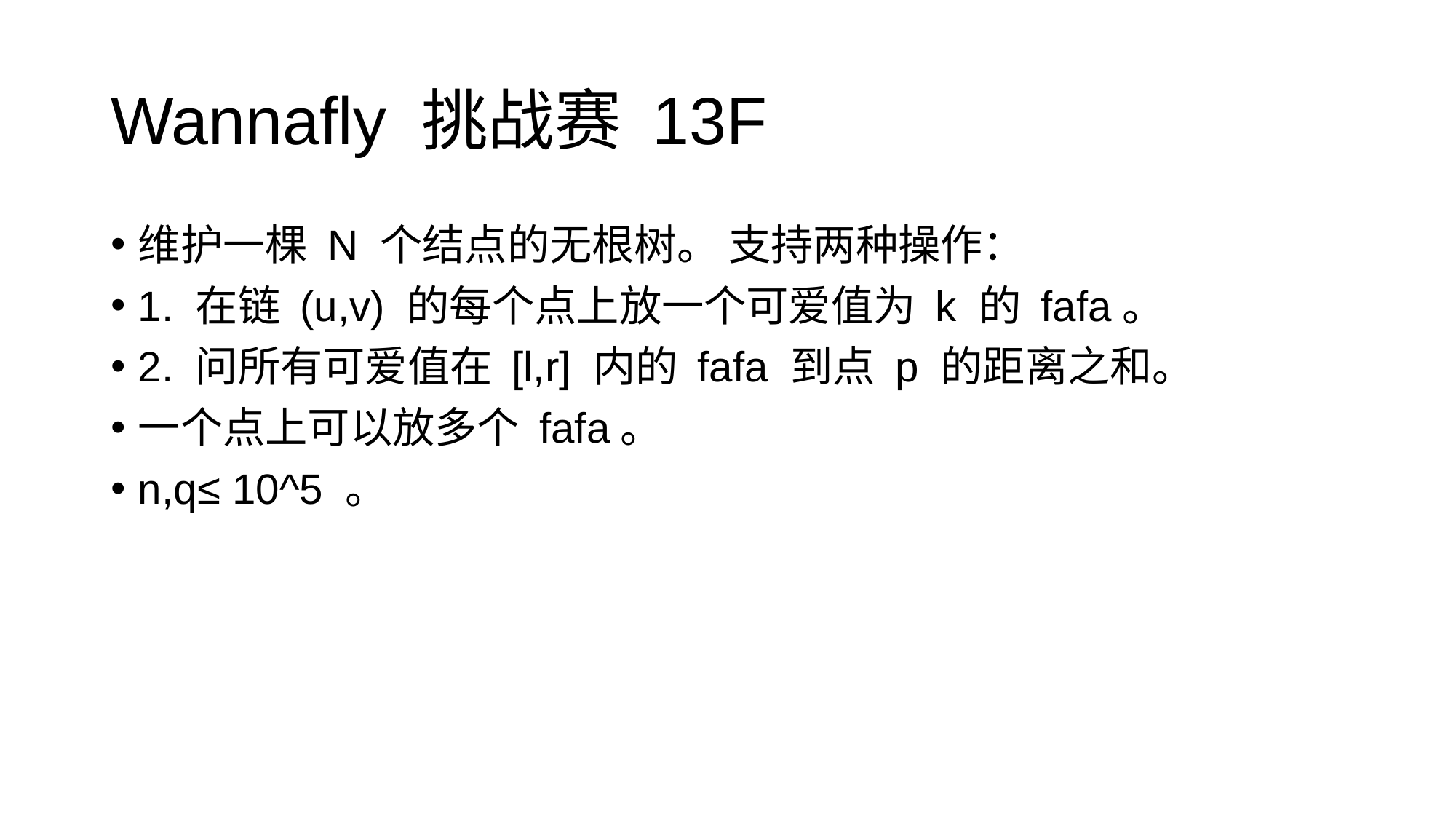

# Wannafly 挑战赛 13F
维护⼀棵 N 个结点的⽆根树。 支持两种操作：
1. 在链 (u,v) 的每个点上放⼀个可爱值为 k 的 fafa。
2. 问所有可爱值在 [l,r] 内的 fafa 到点 p 的距离之和。
一个点上可以放多个 fafa。
n,q≤ 10^5 。